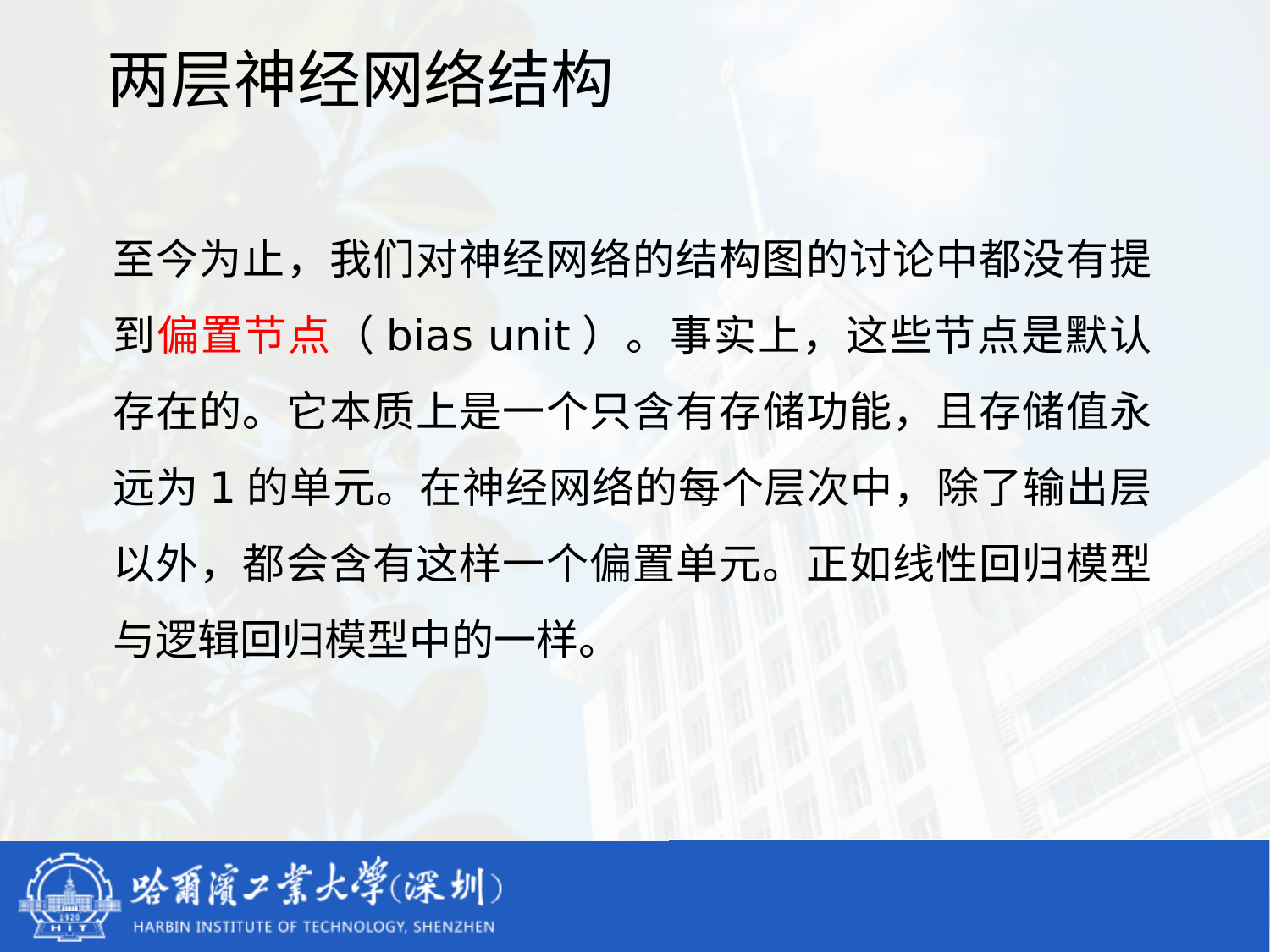

# 两层神经网络结构
至今为止，我们对神经网络的结构图的讨论中都没有提到偏置节点（bias unit）。事实上，这些节点是默认存在的。它本质上是一个只含有存储功能，且存储值永远为1的单元。在神经网络的每个层次中，除了输出层以外，都会含有这样一个偏置单元。正如线性回归模型与逻辑回归模型中的一样。